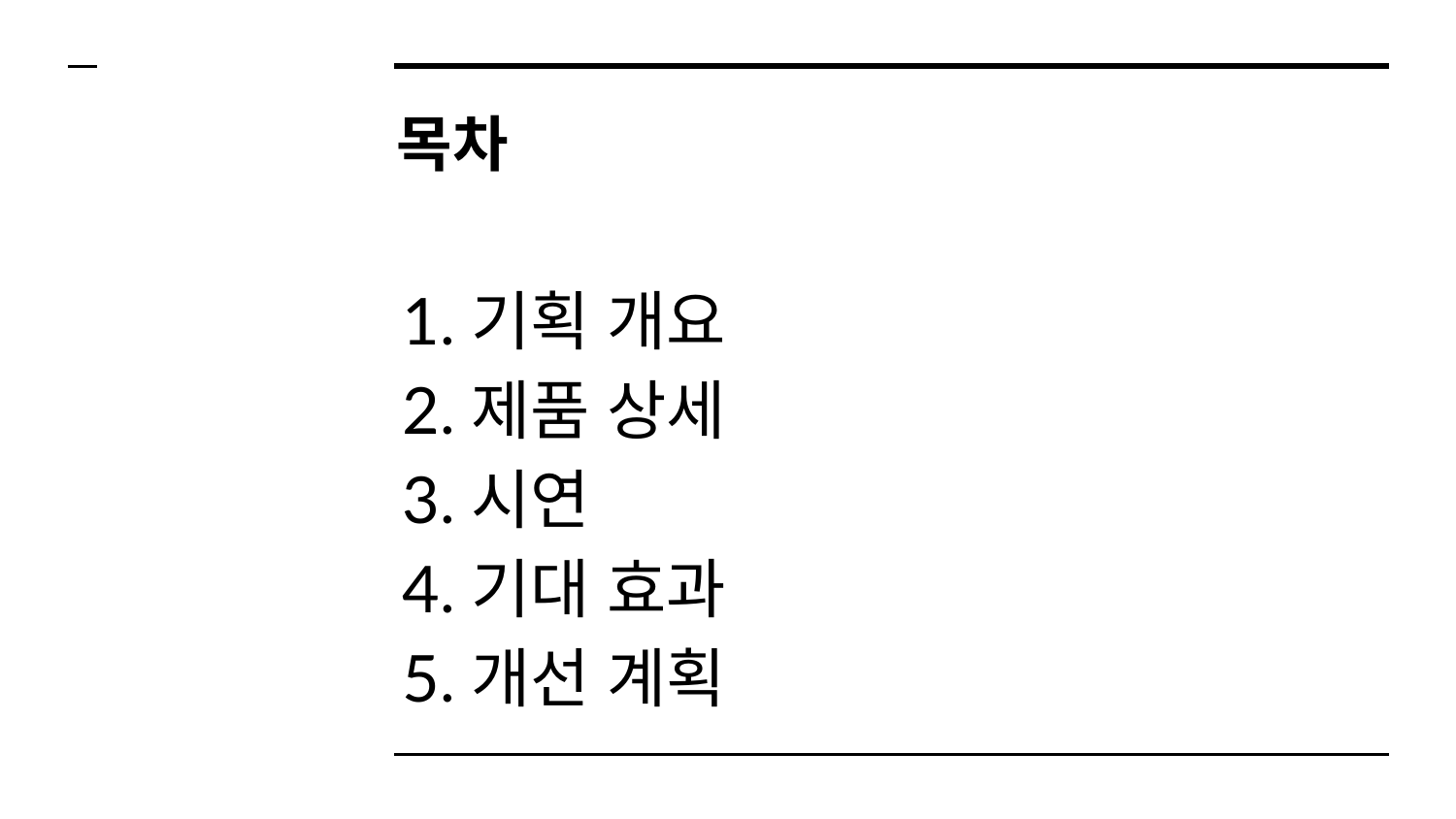

# 목차
기획 개요
제품 상세
시연
기대 효과
개선 계획